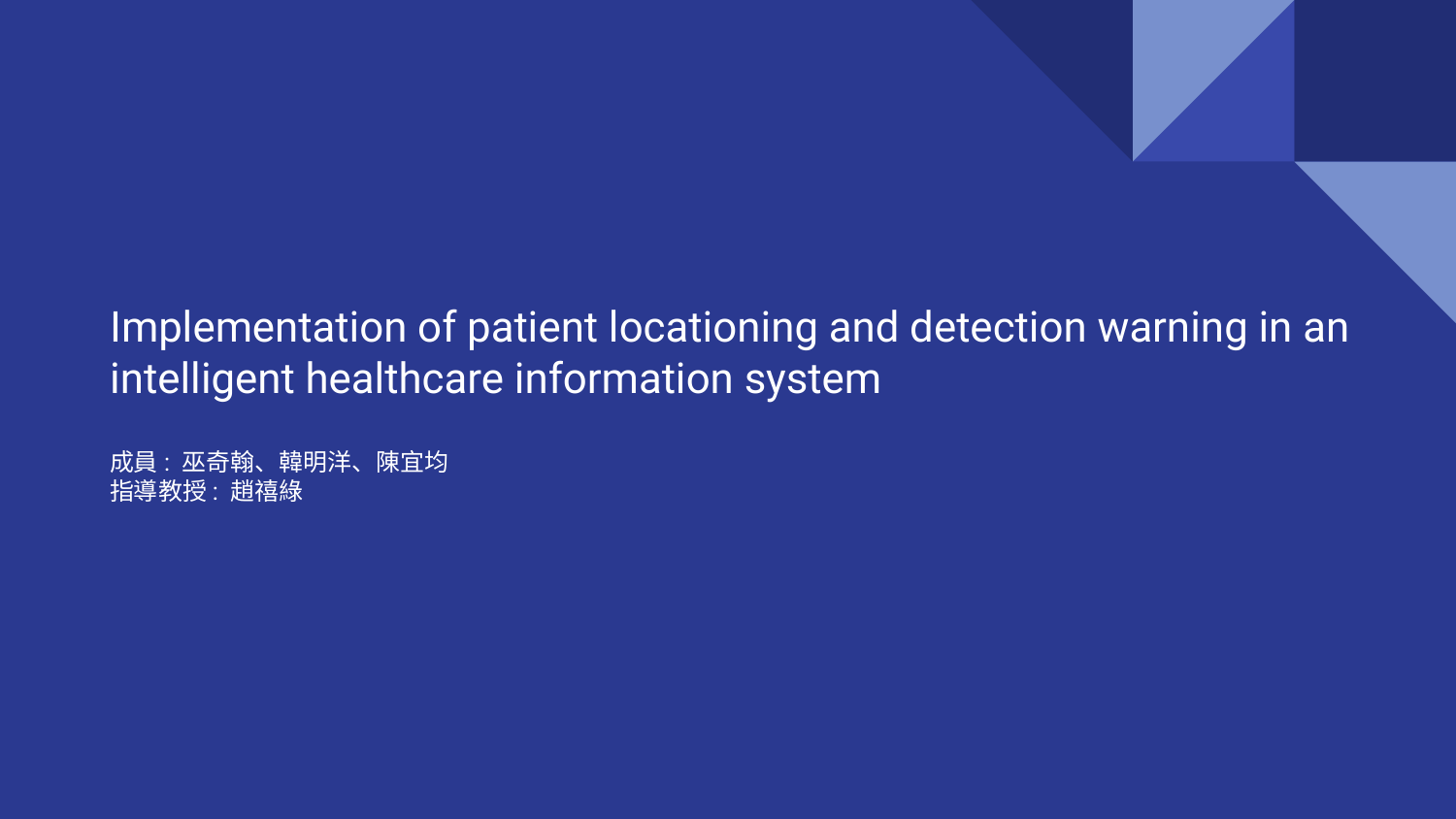

# Implementation of patient locationing and detection warning in an intelligent healthcare information system
成員: 巫奇翰、韓明洋、陳宜均
指導教授: 趙禧綠